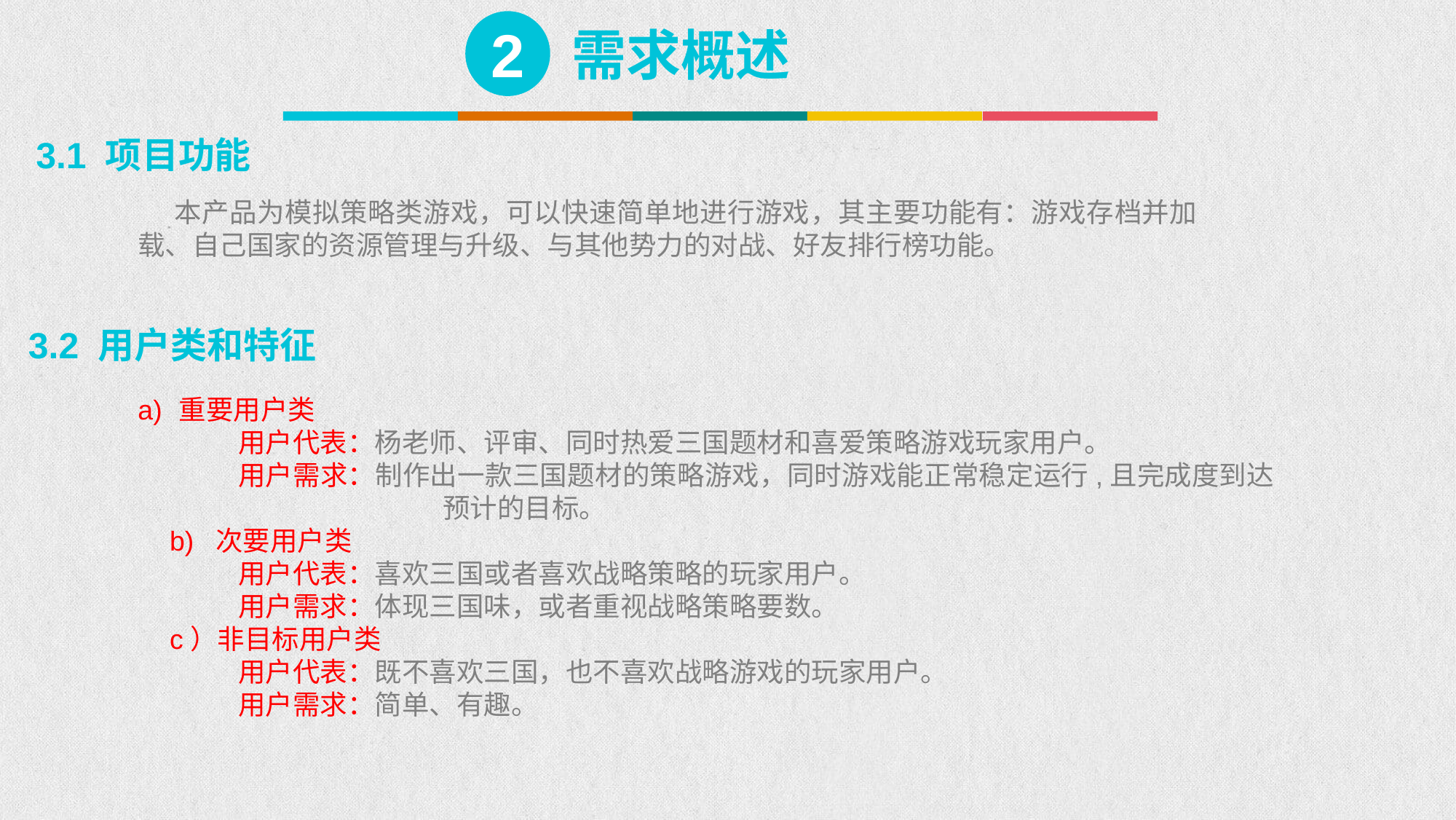

2
需求概述

3.1 项目功能
本产品为模拟策略类游戏，可以快速简单地进行游戏，其主要功能有：游戏存档并加载、自己国家的资源管理与升级、与其他势力的对战、好友排行榜功能。
3.2 用户类和特征
重要用户类
用户代表：杨老师、评审、同时热爱三国题材和喜爱策略游戏玩家用户。
用户需求：制作出一款三国题材的策略游戏，同时游戏能正常稳定运行,且完成度到达   		   预计的目标。
b)  次要用户类
用户代表：喜欢三国或者喜欢战略策略的玩家用户。
用户需求：体现三国味，或者重视战略策略要数。
c）非目标用户类
用户代表：既不喜欢三国，也不喜欢战略游戏的玩家用户。
用户需求：简单、有趣。